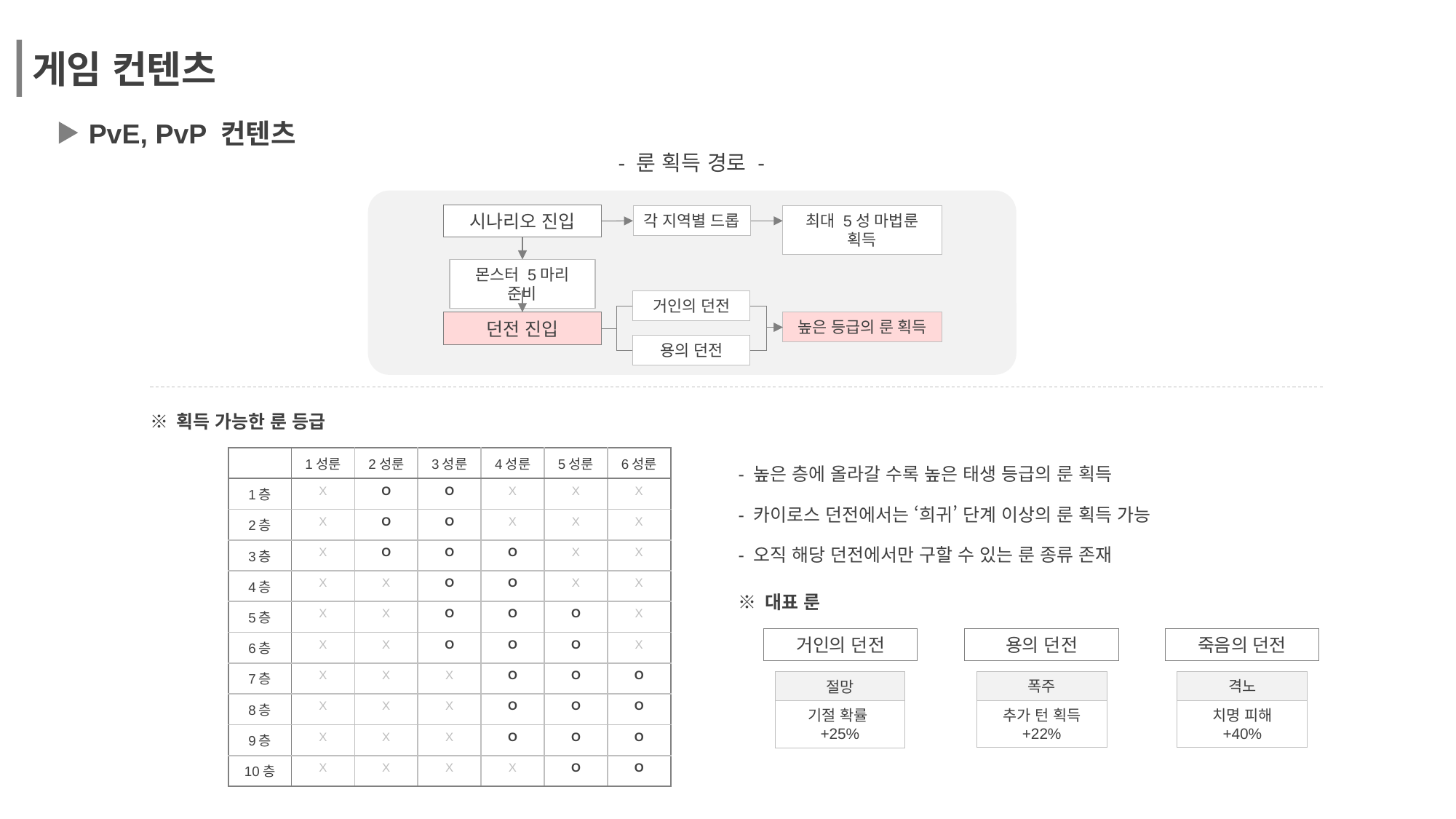

게임 컨텐츠
PvE, PvP 컨텐츠

- 룬 획득 경로 -

시나리오 진입
각 지역별 드롭
최대 5성 마법룬 획득
몬스터 5마리 준비
거인의 던전
높은 등급의 룬 획득
던전 진입
용의 던전
※ 획득 가능한 룬 등급
|  | 1성룬 | 2성룬 | 3성룬 | 4성룬 | 5성룬 | 6성룬 |
| --- | --- | --- | --- | --- | --- | --- |
| 1층 | X | O | O | X | X | X |
| 2층 | X | O | O | X | X | X |
| 3층 | X | O | O | O | X | X |
| 4층 | X | X | O | O | X | X |
| 5층 | X | X | O | O | O | X |
| 6층 | X | X | O | O | O | X |
| 7층 | X | X | X | O | O | O |
| 8층 | X | X | X | O | O | O |
| 9층 | X | X | X | O | O | O |
| 10층 | X | X | X | X | O | O |
- 높은 층에 올라갈 수록 높은 태생 등급의 룬 획득
- 카이로스 던전에서는 ‘희귀’ 단계 이상의 룬 획득 가능
- 오직 해당 던전에서만 구할 수 있는 룬 종류 존재
※ 대표 룬
용의 던전
죽음의 던전
거인의 던전
폭주
추가 턴 획득
+22%
격노
치명 피해
+40%
절망
기절 확률
+25%